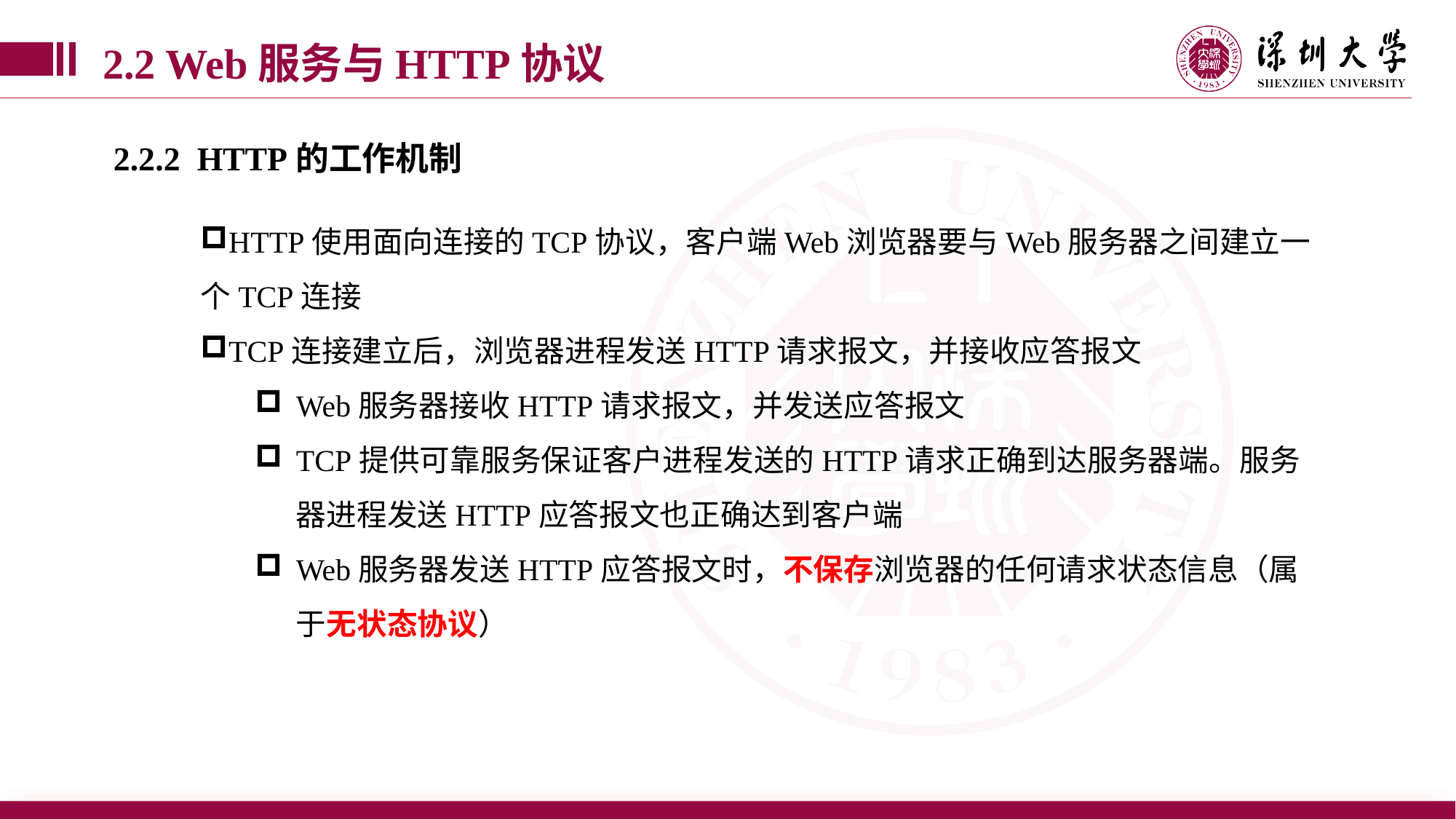

2.2 Web服务与HTTP协议

2.2.2  HTTP的工作机制
HTTP使用面向连接的TCP协议，客户端Web浏览器要与Web服务器之间建立一个TCP连接
TCP连接建立后，浏览器进程发送HTTP请求报文，并接收应答报文
Web服务器接收HTTP请求报文，并发送应答报文
TCP提供可靠服务保证客户进程发送的HTTP请求正确到达服务器端。服务器进程发送HTTP应答报文也正确达到客户端
Web服务器发送HTTP应答报文时，不保存浏览器的任何请求状态信息（属于无状态协议）